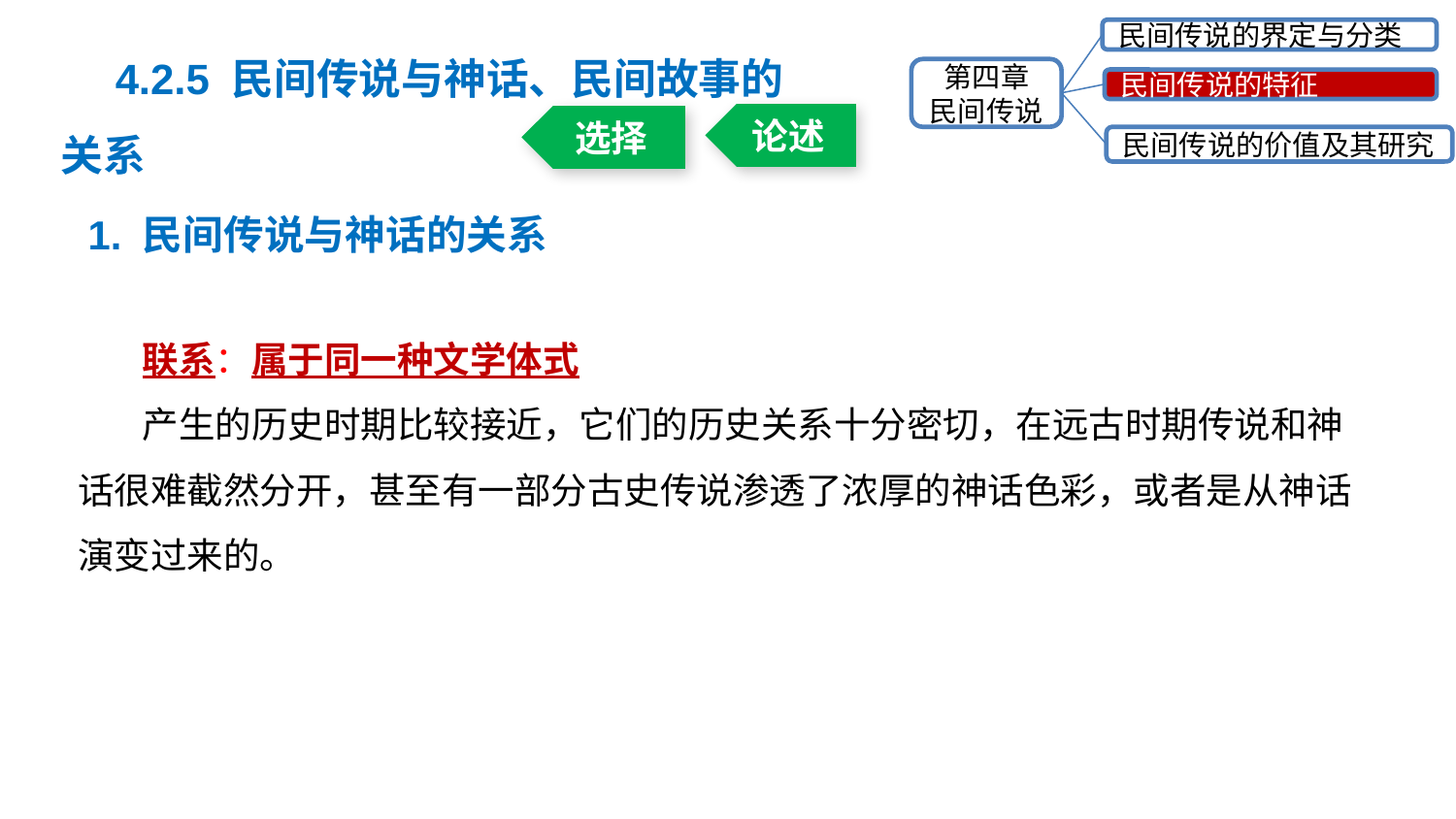

民间传说的界定与分类
第四章
民间传说
民间传说的特征
民间传说的价值及其研究
4.2.5 民间传说与神话、民间故事的关系
论述
选择
1. 民间传说与神话的关系
联系：属于同一种文学体式
产生的历史时期比较接近，它们的历史关系十分密切，在远古时期传说和神话很难截然分开，甚至有一部分古史传说渗透了浓厚的神话色彩，或者是从神话演变过来的。